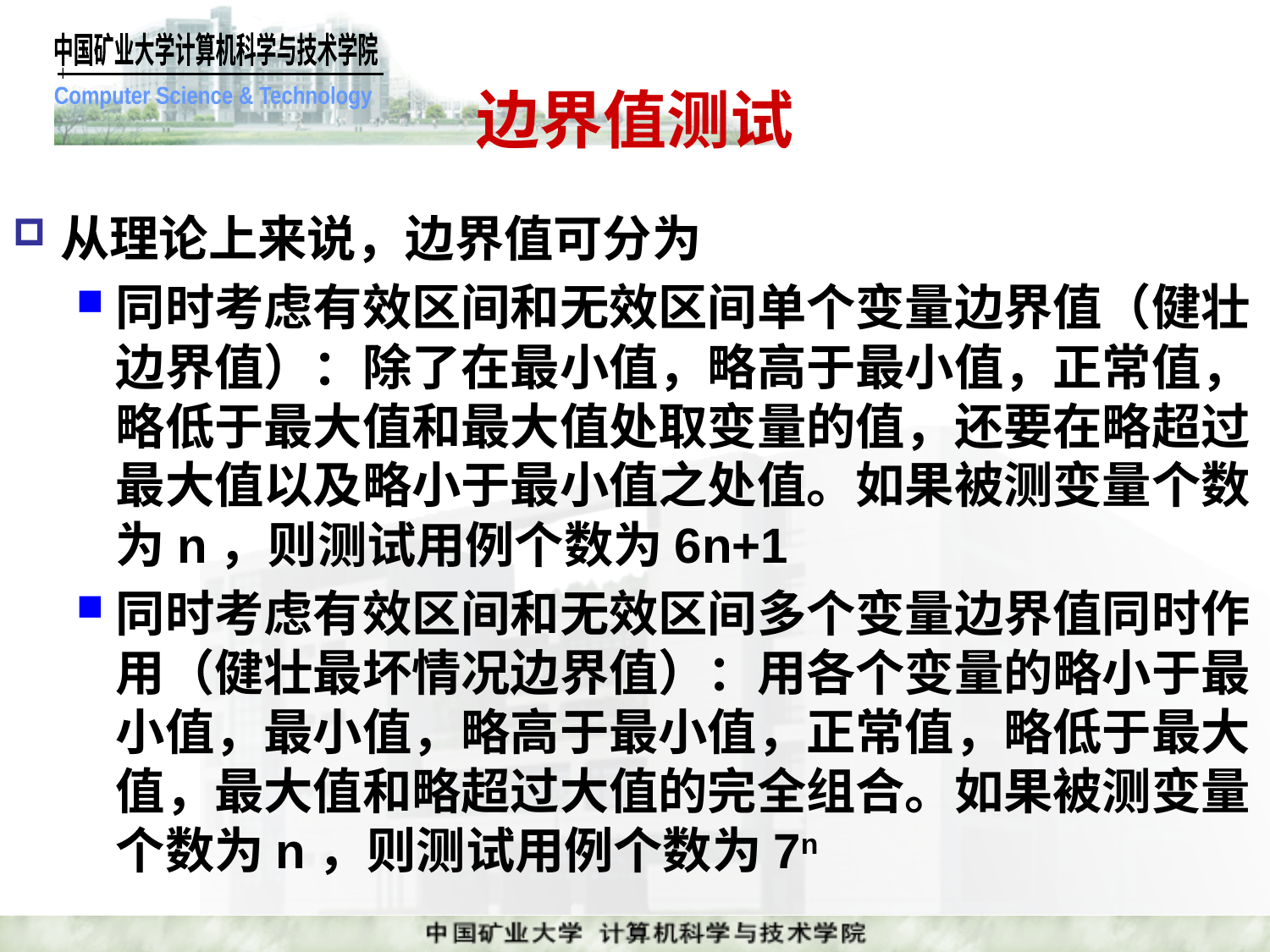

# 边界值测试
从理论上来说，边界值可分为
同时考虑有效区间和无效区间单个变量边界值（健壮边界值）：除了在最小值，略高于最小值，正常值，略低于最大值和最大值处取变量的值，还要在略超过最大值以及略小于最小值之处值。如果被测变量个数为n，则测试用例个数为6n+1
同时考虑有效区间和无效区间多个变量边界值同时作用（健壮最坏情况边界值）：用各个变量的略小于最小值，最小值，略高于最小值，正常值，略低于最大值，最大值和略超过大值的完全组合。如果被测变量个数为n，则测试用例个数为7n